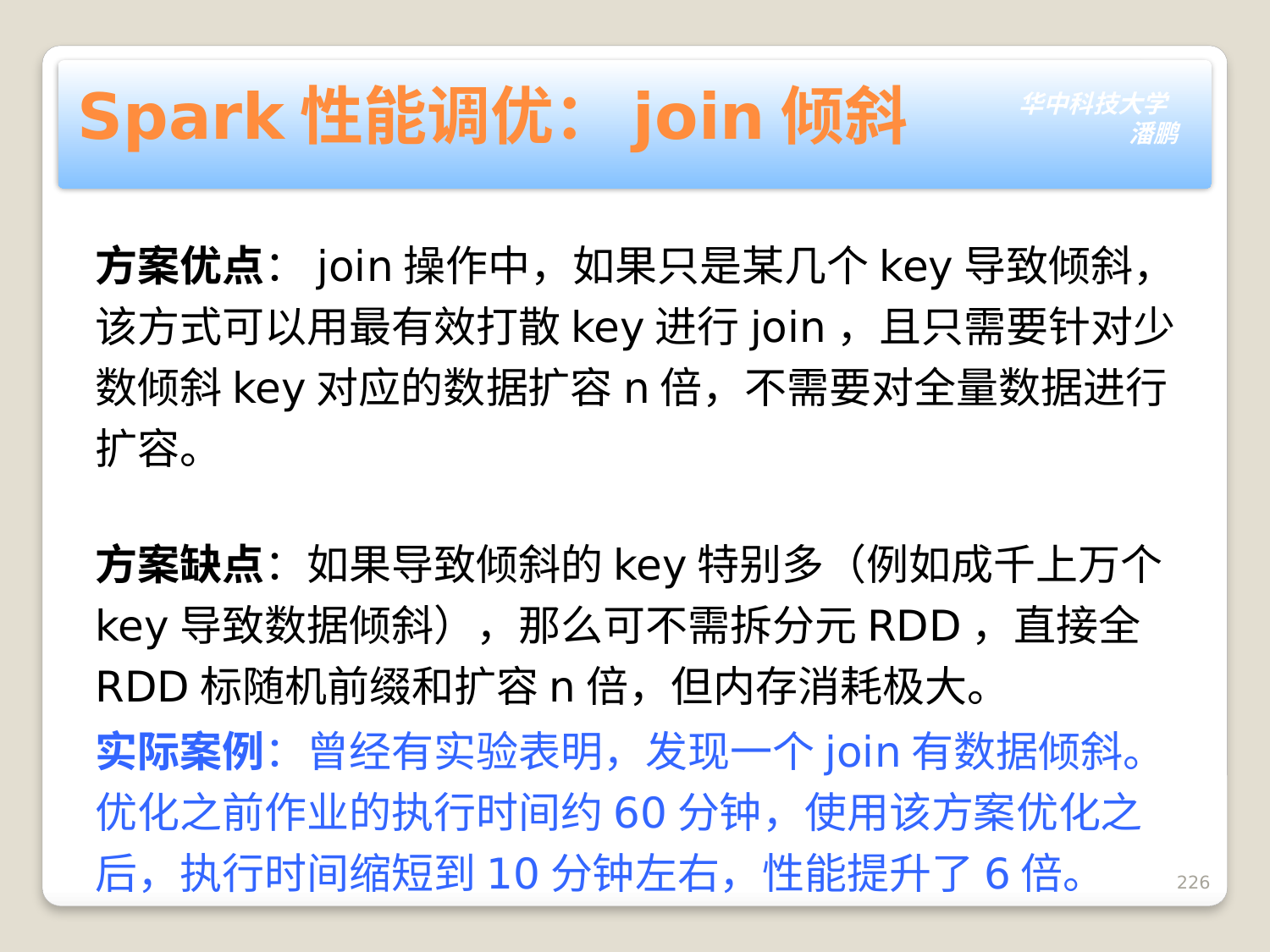

# Spark性能调优：join倾斜
方案优点：join操作中，如果只是某几个key导致倾斜，该方式可以用最有效打散key进行join，且只需要针对少数倾斜key对应的数据扩容n倍，不需要对全量数据进行扩容。
方案缺点：如果导致倾斜的key特别多（例如成千上万个key导致数据倾斜），那么可不需拆分元RDD，直接全RDD标随机前缀和扩容n倍，但内存消耗极大。
实际案例：曾经有实验表明，发现一个join有数据倾斜。优化之前作业的执行时间约60分钟，使用该方案优化之后，执行时间缩短到10分钟左右，性能提升了6倍。
226